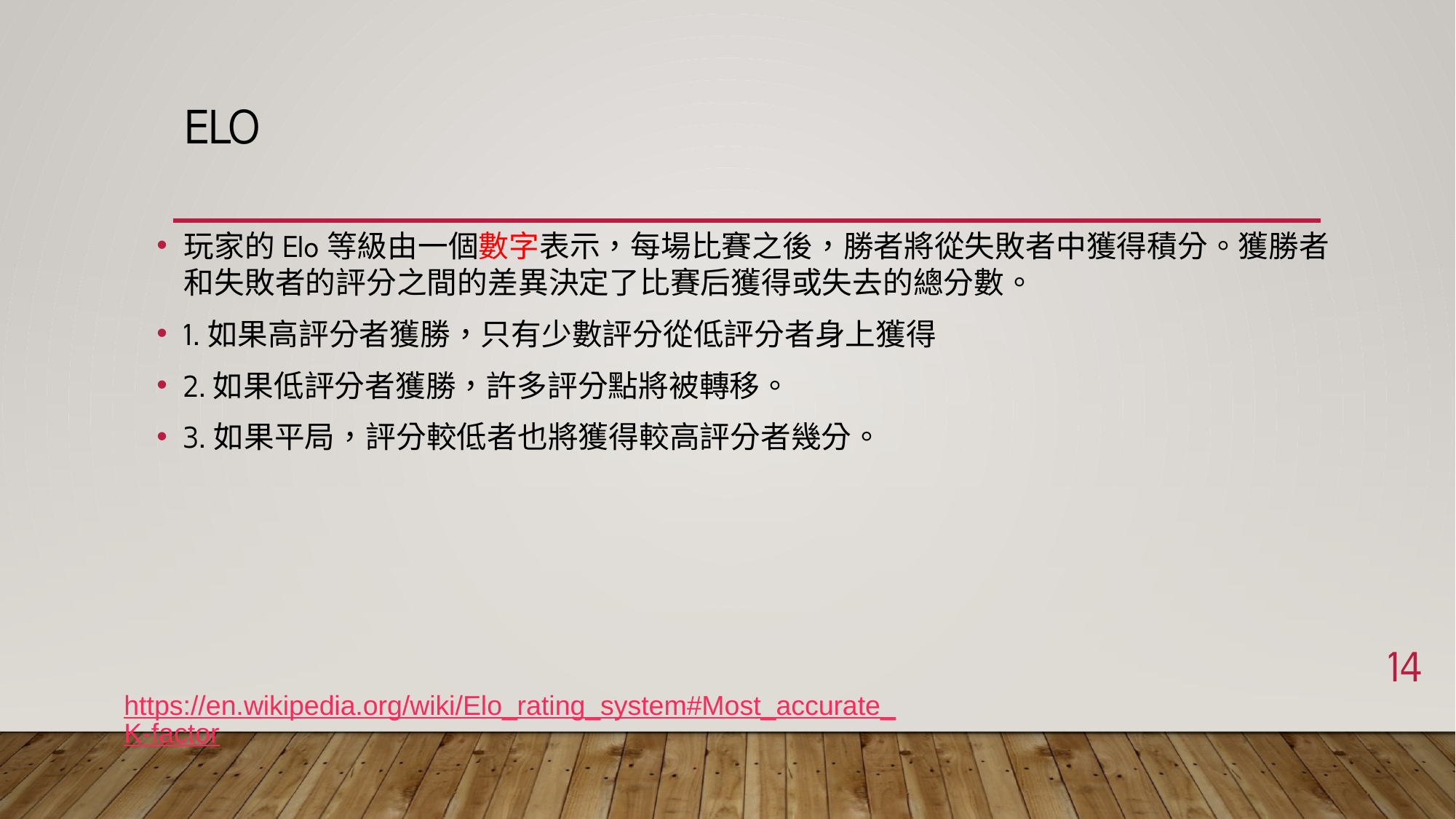

# ELO
玩家的Elo等級由一個數字表示，每場比賽之後，勝者將從失敗者中獲得積分。獲勝者和失敗者的評分之間的差異決定了比賽后獲得或失去的總分數。
1.如果高評分者獲勝，只有少數評分從低評分者身上獲得
2.如果低評分者獲勝，許多評分點將被轉移。
3.如果平局，評分較低者也將獲得較高評分者幾分。

14
https://en.wikipedia.org/wiki/Elo_rating_system#Most_accurate_K-factor